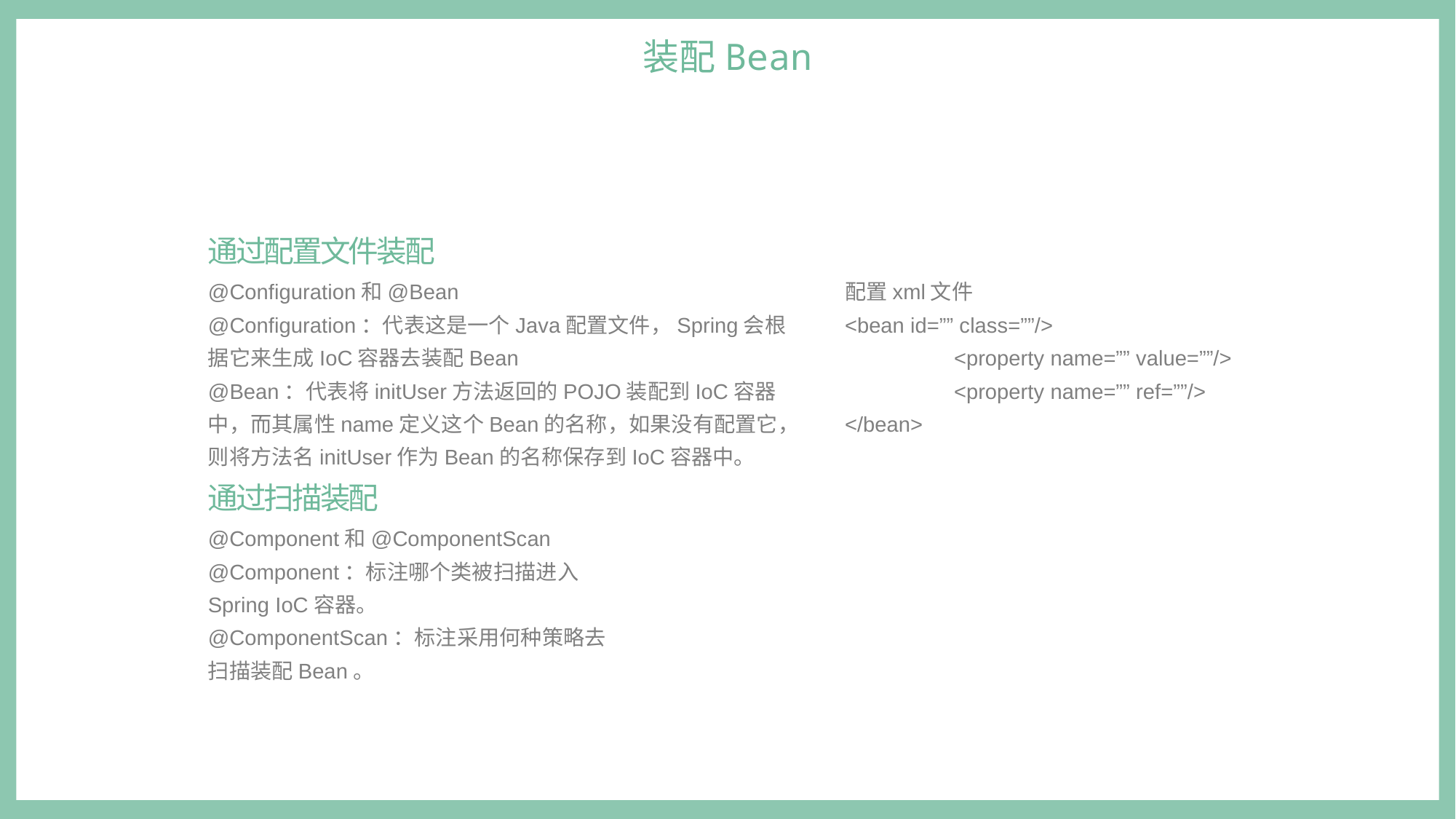

装配Bean
通过配置文件装配
配置xml文件
<bean id=”” class=””/>
	<property name=”” value=””/>
	<property name=”” ref=””/>
</bean>
@Configuration和@Bean
@Configuration：代表这是一个Java配置文件，Spring会根据它来生成IoC容器去装配Bean
@Bean：代表将initUser方法返回的POJO装配到IoC容器中，而其属性name定义这个Bean的名称，如果没有配置它，则将方法名initUser作为Bean的名称保存到IoC容器中。
通过扫描装配
@Component和@ComponentScan
@Component：标注哪个类被扫描进入Spring IoC容器。
@ComponentScan：标注采用何种策略去扫描装配Bean。